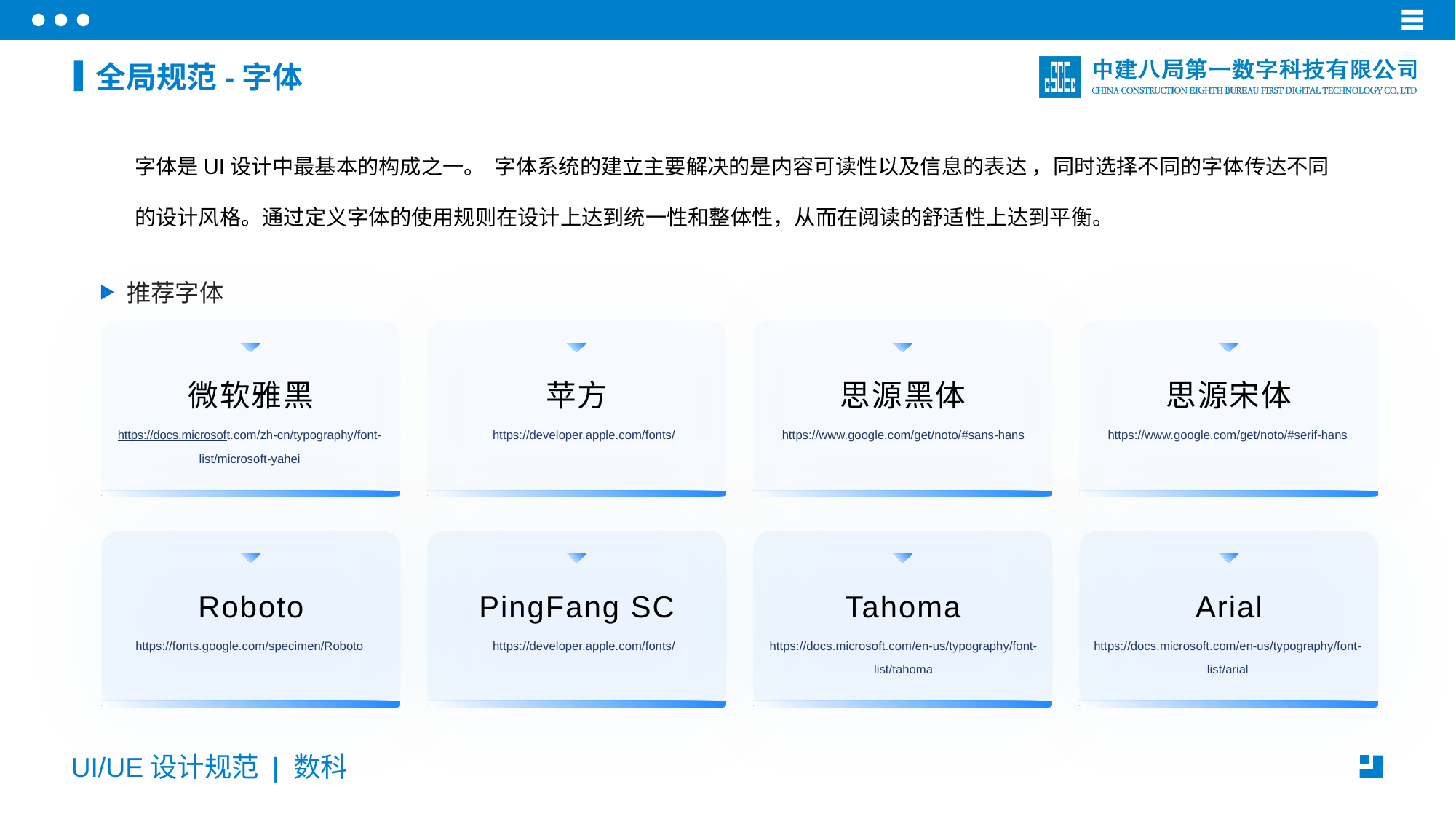

全局规范-字体

字体是UI设计中最基本的构成之一。  字体系统的建立主要解决的是内容可读性以及信息的表达 ，同时选择不同的字体传达不同的设计风格。通过定义字体的使用规则在设计上达到统一性和整体性，从而在阅读的舒适性上达到平衡。
推荐字体

微软雅黑
苹方
思源黑体
思源宋体
https://docs.microsoft.com/zh-cn/typography/font-list/microsoft-yahei
https://developer.apple.com/fonts/
https://www.google.com/get/noto/#sans-hans
https://www.google.com/get/noto/#serif-hans

Roboto
PingFang SC
Tahoma
Arial
https://fonts.google.com/specimen/Roboto
https://developer.apple.com/fonts/
https://docs.microsoft.com/en-us/typography/font-list/tahoma
https://docs.microsoft.com/en-us/typography/font-list/arial